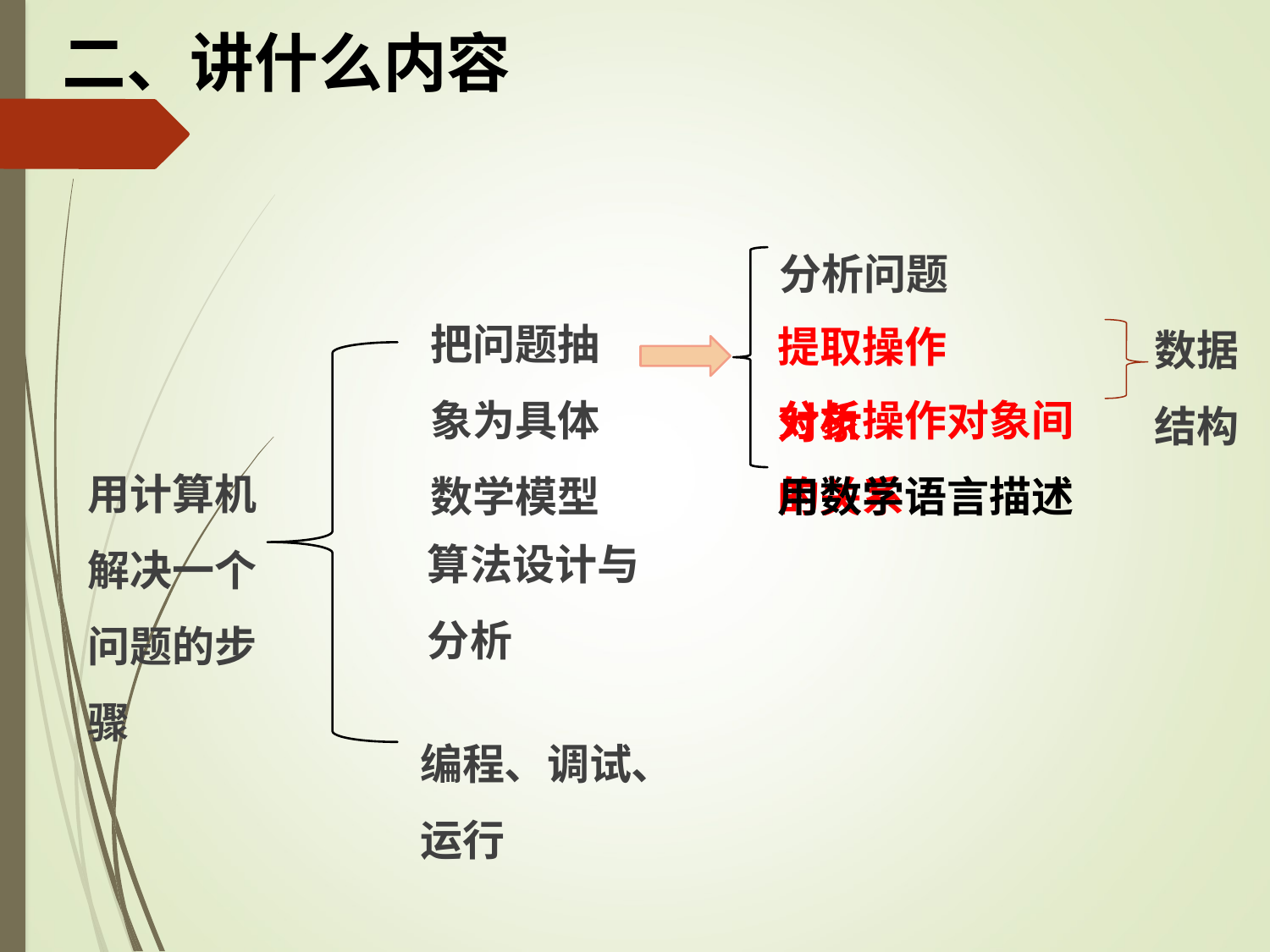

# 二、讲什么内容
11
分析问题

把问题抽象为具体数学模型
提取操作对象
数据结构

分析操作对象间的关系
用计算机解决一个问题的步骤
用数学语言描述
算法设计与分析
编程、调试、运行